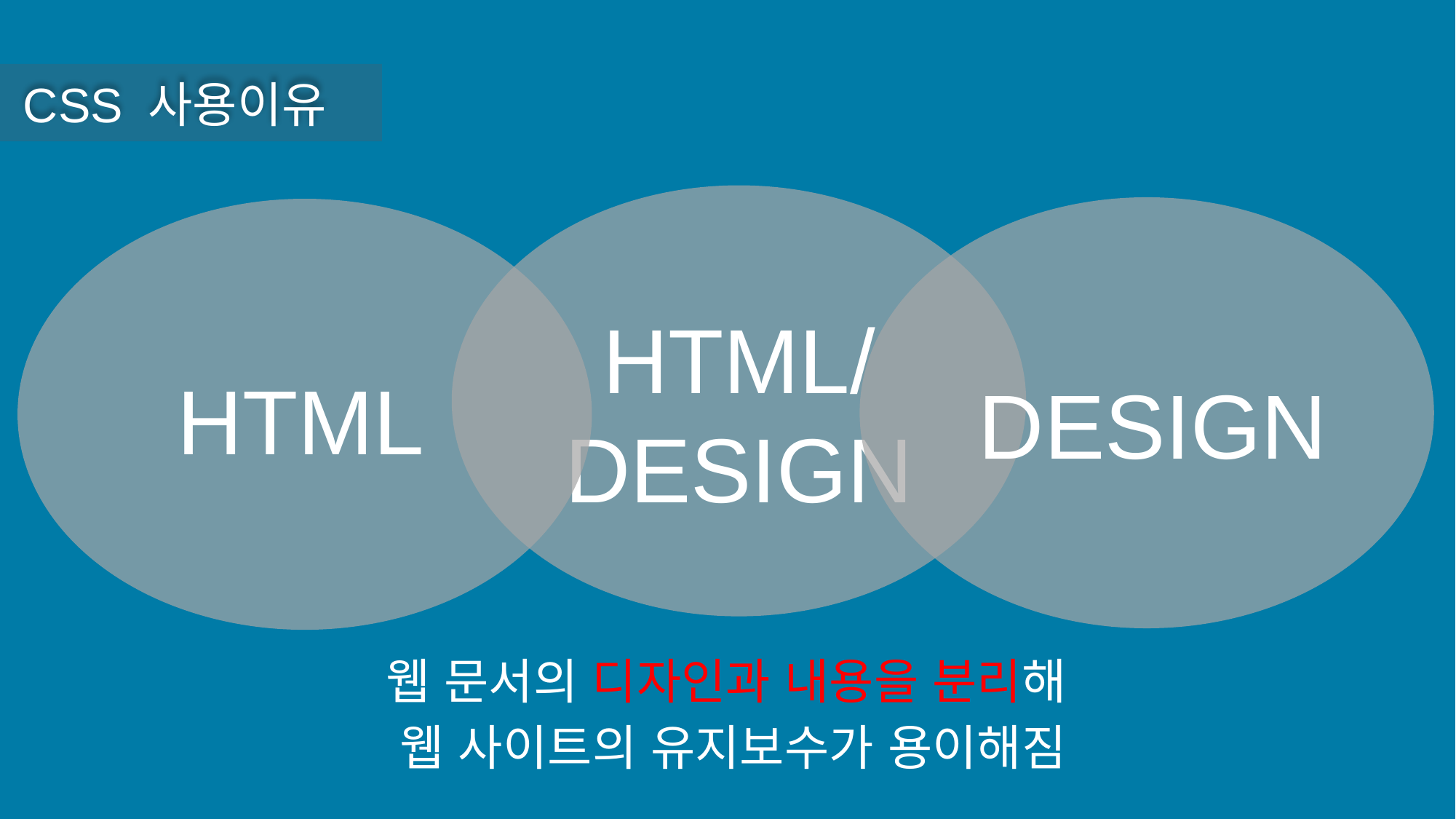

CSS 사용이유

HTML/
DESIGN

HTML
DESIGN
웹 문서의 디자인과 내용을 분리해
웹 사이트의 유지보수가 용이해짐